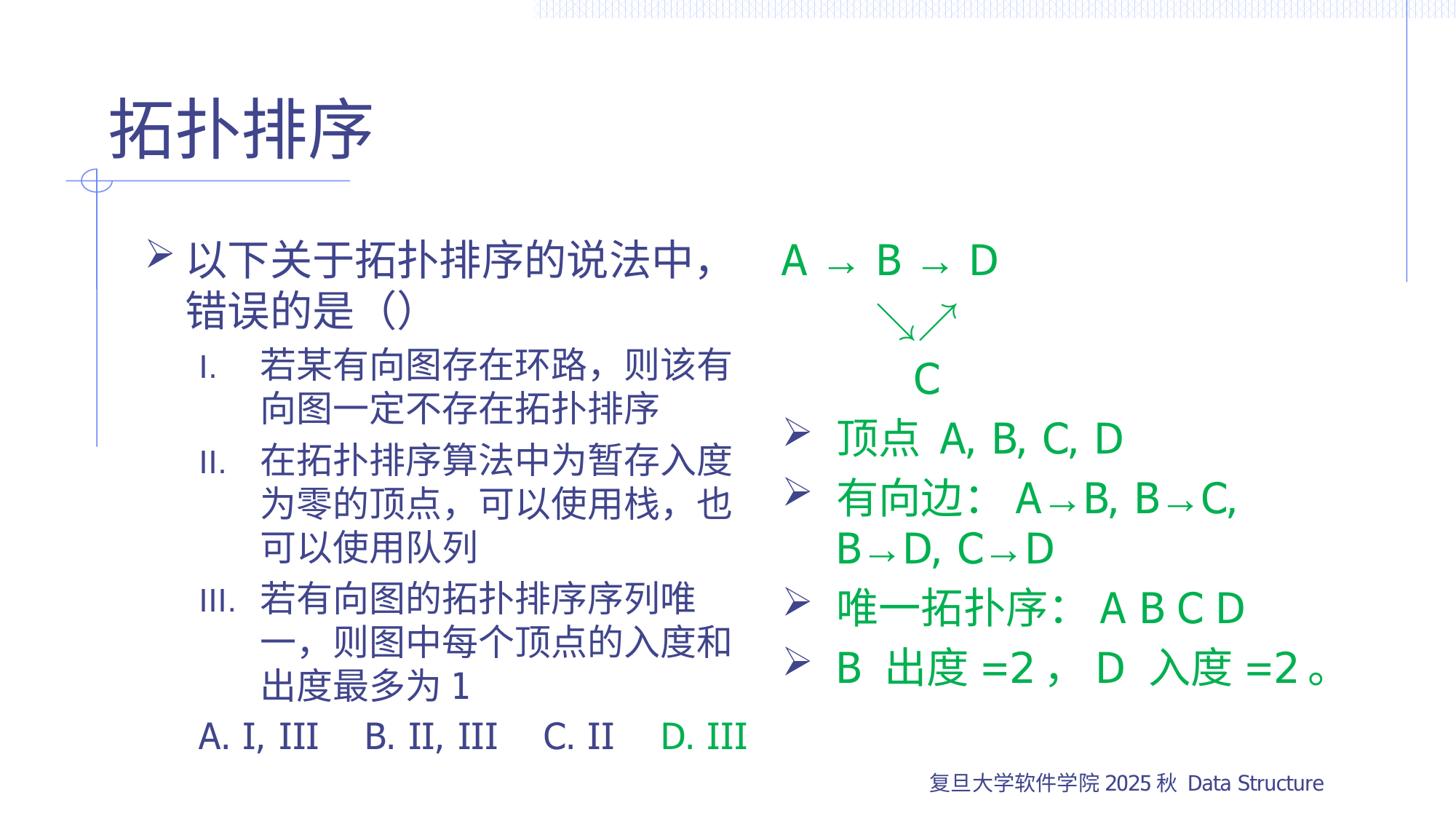

# 拓扑排序
以下关于拓扑排序的说法中，错误的是（）
若某有向图存在环路，则该有向图一定不存在拓扑排序
在拓扑排序算法中为暂存入度为零的顶点，可以使用栈，也可以使用队列
若有向图的拓扑排序序列唯一，则图中每个顶点的入度和出度最多为1
A. I, III    B. II, III    C. II    D. III
A → B → D
       ↘↗
          C
顶点 A, B, C, D
有向边：A→B, B→C, B→D, C→D
唯一拓扑序：A B C D
B 出度=2，D 入度=2。